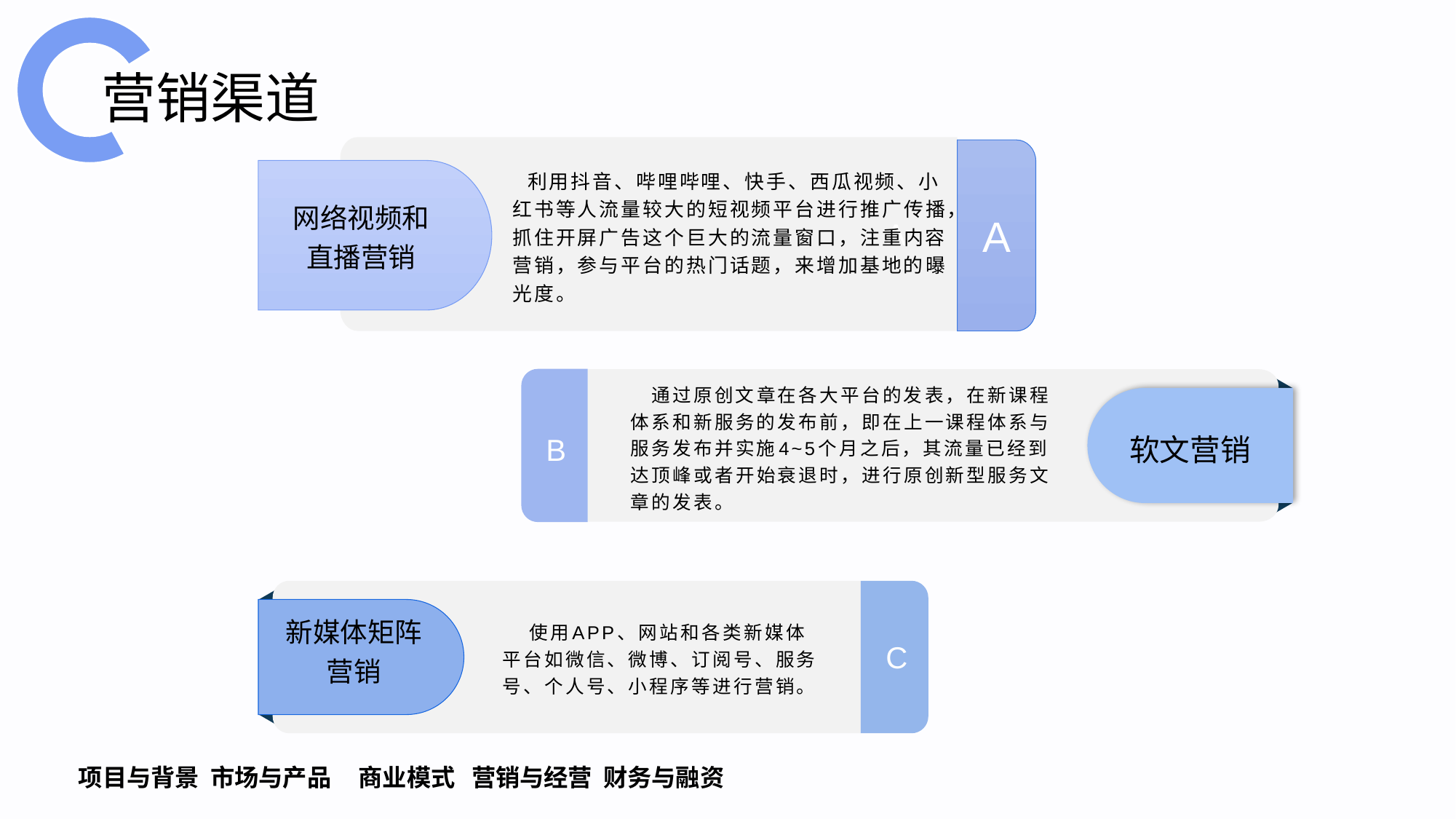

营销渠道

A

    利用抖音、哔哩哔哩、快手、西瓜视频、小红书等人流量较大的短视频平台进行推广传播，抓住开屏广告这个巨大的流量窗口，注重内容营销，参与平台的热门话题，来增加基地的曝光度。

网络视频和直播营销
A

     通过原创文章在各大平台的发表，在新课程体系和新服务的发布前，即在上一课程体系与服务发布并实施4~5个月之后，其流量已经到达顶峰或者开始衰退时，进行原创新型服务文章的发表。

软文营销
B

    使用APP、网站和各类新媒体平台如微信、微博、订阅号、服务号、个人号、小程序等进行营销。
C
新媒体矩阵营销

项目与背景  市场与产品     商业模式   营销与经营  财务与融资